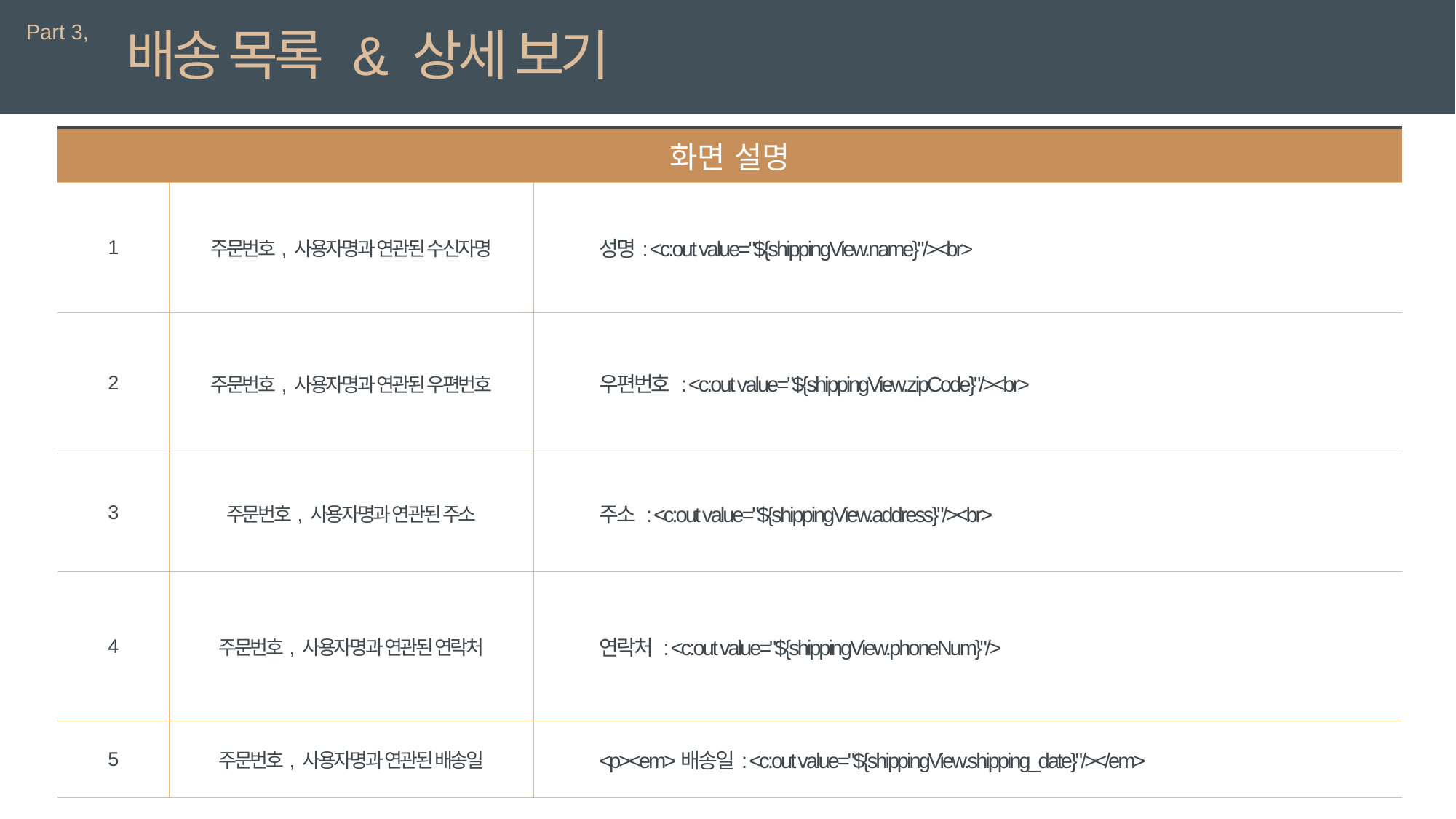

Part 3,
배송 목록 & 상세 보기
| 화면 설명 |  | 상세 설명 |
| --- | --- | --- |
| 1 | 주문번호, 사용자명과 연관된 수신자명 | 성명: <c:out value="${shippingView.name}"/><br> |
| 2 | 주문번호, 사용자명과 연관된 우편번호 | 우편번호 : <c:out value="${shippingView.zipCode}"/><br> |
| 3 | 주문번호, 사용자명과 연관된 주소 | 주소 : <c:out value="${shippingView.address}"/><br> |
| 4 | 주문번호, 사용자명과 연관된 연락처 | 연락처 : <c:out value="${shippingView.phoneNum}"/> |
| 5 | 주문번호, 사용자명과 연관된 배송일 | <p><em>배송일: <c:out value="${shippingView.shipping\_date}"/></em> |